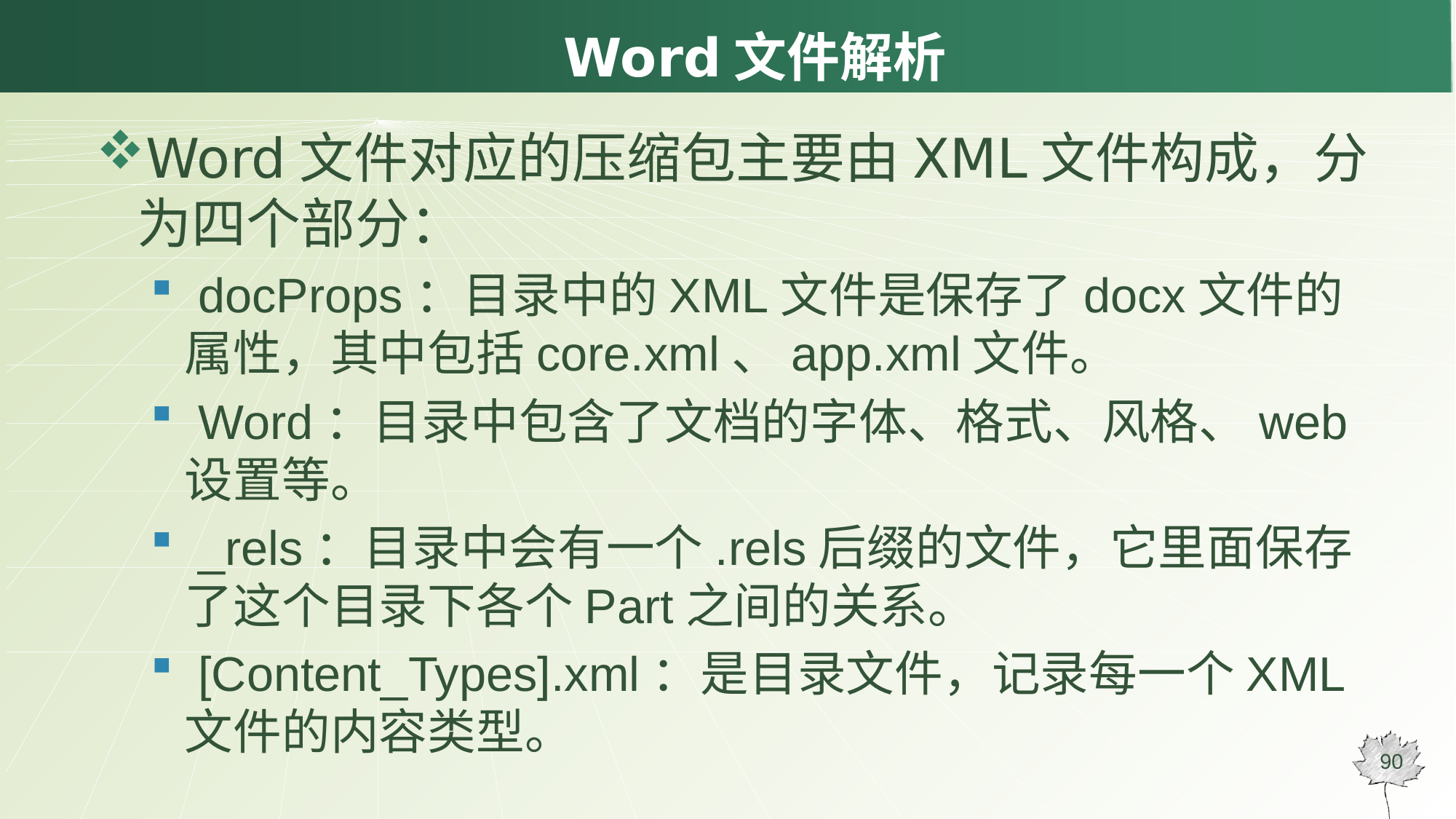

# Word文件解析
Word文件对应的压缩包主要由XML文件构成，分为四个部分：
 docProps：目录中的XML文件是保存了docx文件的属性，其中包括core.xml、app.xml文件。
 Word：目录中包含了文档的字体、格式、风格、web设置等。
 _rels：目录中会有一个.rels后缀的文件，它里面保存了这个目录下各个Part之间的关系。
 [Content_Types].xml：是目录文件，记录每一个XML文件的内容类型。

90